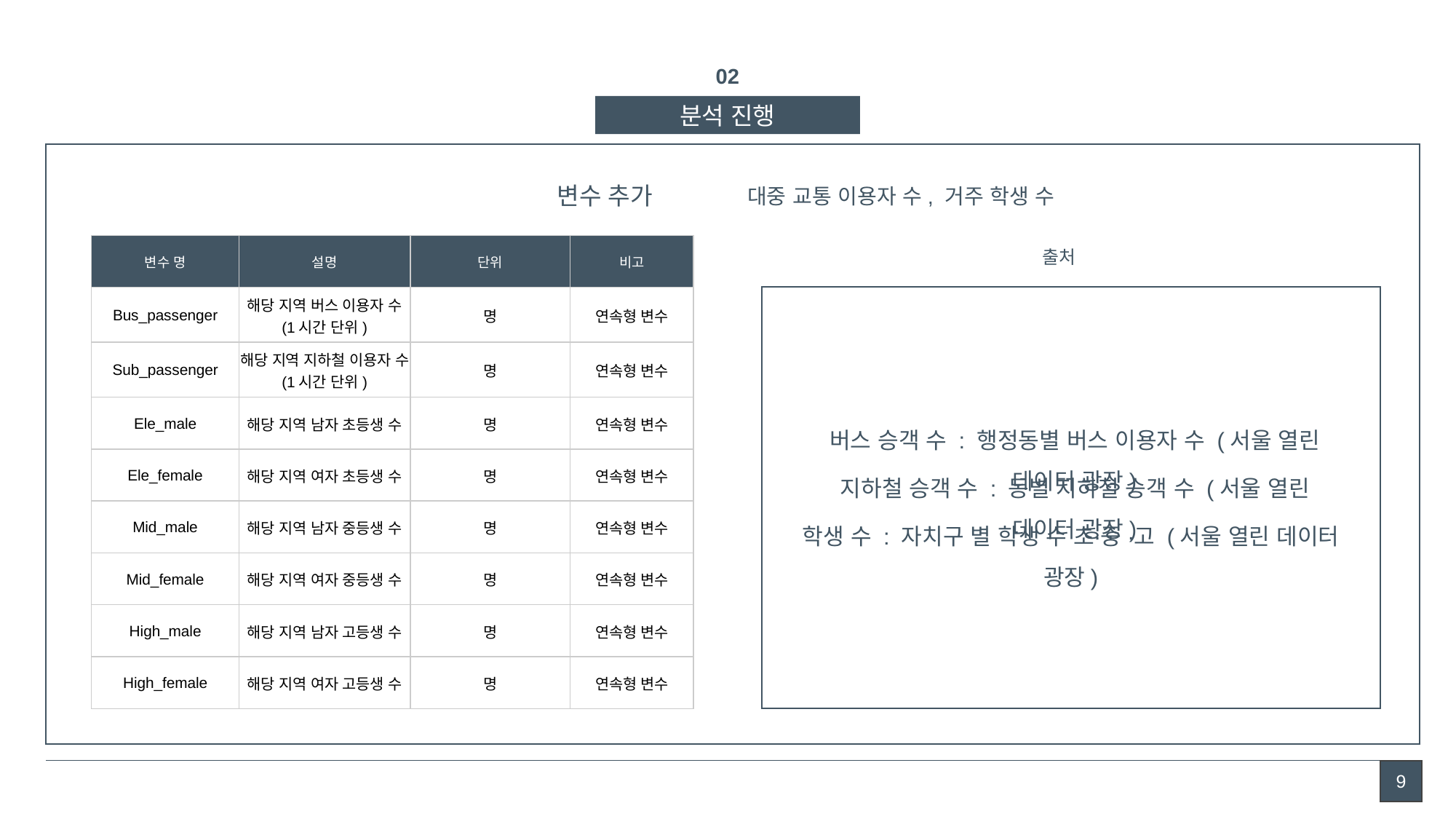

02
분석 진행

변수 추가
대중 교통 이용자 수, 거주 학생 수
| 변수 명 | 설명 | 단위 | 비고 |
| --- | --- | --- | --- |
| Bus\_passenger | 해당 지역 버스 이용자 수 (1시간 단위) | 명 | 연속형 변수 |
| Sub\_passenger | 해당 지역 지하철 이용자 수 (1시간 단위) | 명 | 연속형 변수 |
| Ele\_male | 해당 지역 남자 초등생 수 | 명 | 연속형 변수 |
| Ele\_female | 해당 지역 여자 초등생 수 | 명 | 연속형 변수 |
| Mid\_male | 해당 지역 남자 중등생 수 | 명 | 연속형 변수 |
| Mid\_female | 해당 지역 여자 중등생 수 | 명 | 연속형 변수 |
| High\_male | 해당 지역 남자 고등생 수 | 명 | 연속형 변수 |
| High\_female | 해당 지역 여자 고등생 수 | 명 | 연속형 변수 |
출처

버스 승객 수 : 행정동별 버스 이용자 수 (서울 열린 데이터 광장)
지하철 승객 수 : 동별 지하철 승객 수 (서울 열린 데이터 광장)
학생 수 : 자치구 별 학생 수 초∙중 ∙고 (서울 열린 데이터 광장)
9